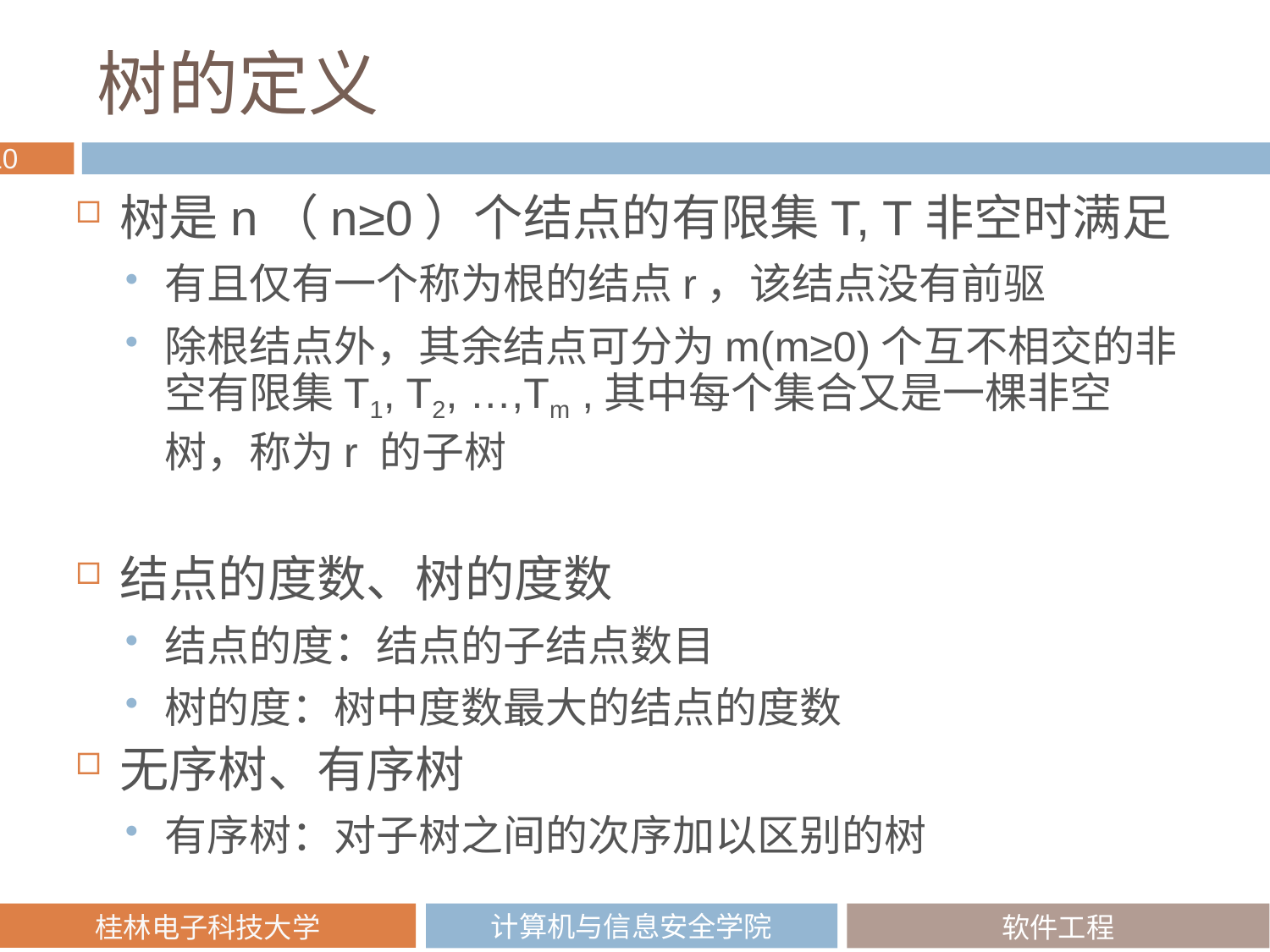

# 树的定义
树是n（n≥0）个结点的有限集T, T非空时满足
有且仅有一个称为根的结点r，该结点没有前驱
除根结点外，其余结点可分为m(m≥0)个互不相交的非空有限集T1, T2, …,Tm ,其中每个集合又是一棵非空树，称为r 的子树

结点的度数、树的度数
结点的度：结点的子结点数目
树的度：树中度数最大的结点的度数
无序树、有序树
有序树：对子树之间的次序加以区别的树